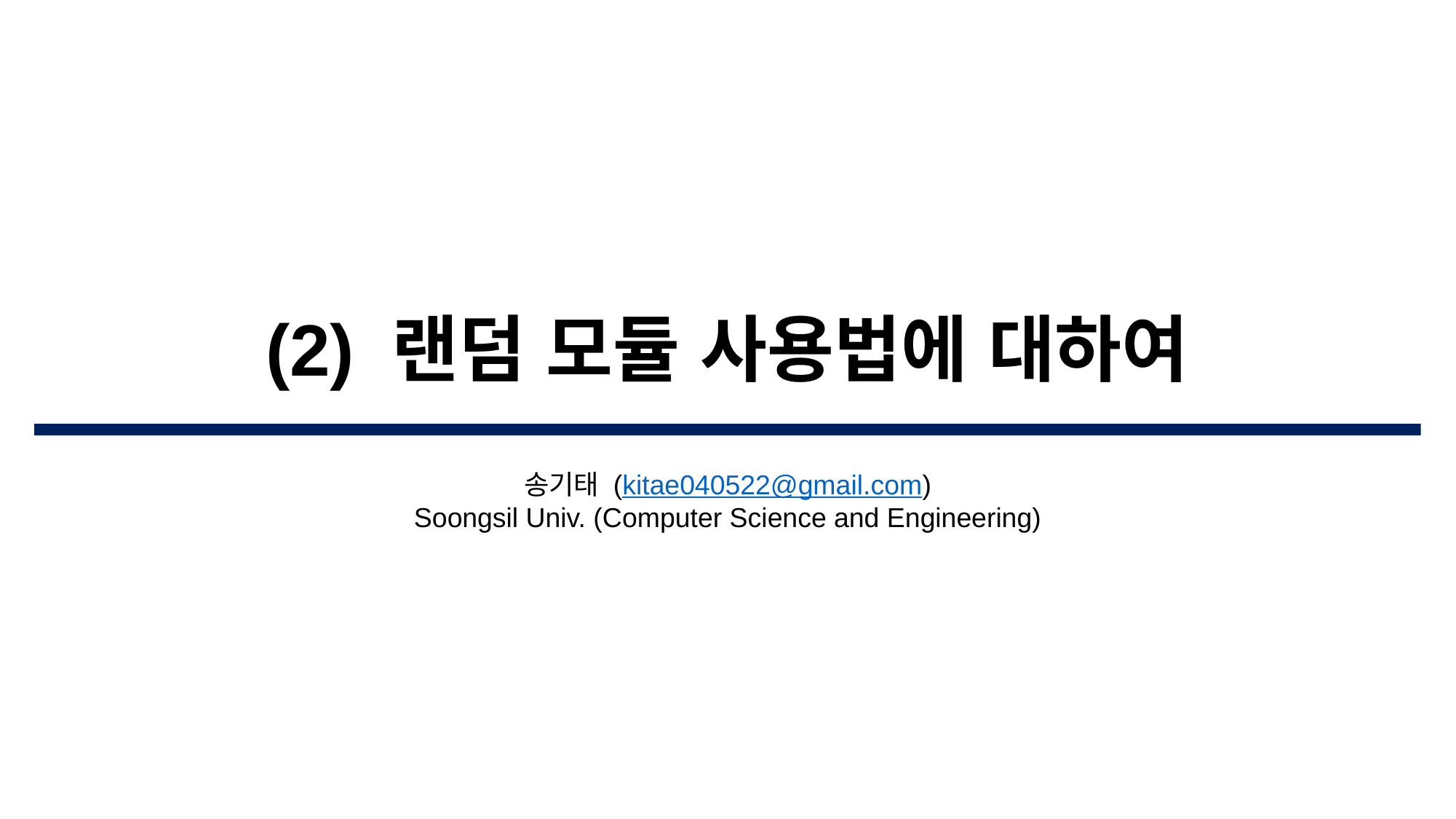

# (2) 랜덤 모듈 사용법에 대하여

송기태 (kitae040522@gmail.com)
Soongsil Univ. (Computer Science and Engineering)​